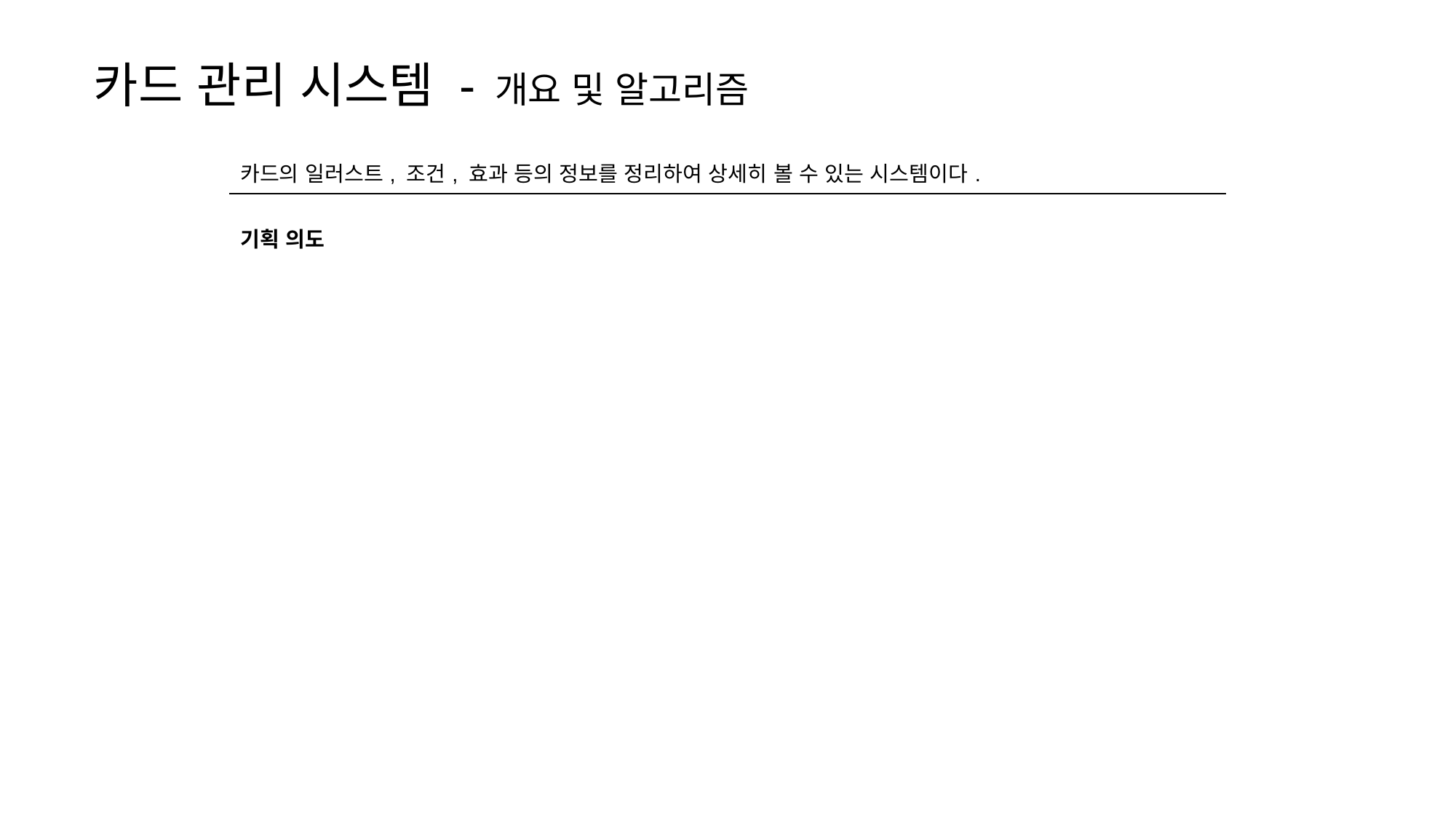

카드 관리 시스템 - 개요 및 알고리즘
| 카드의 일러스트, 조건, 효과 등의 정보를 정리하여 상세히 볼 수 있는 시스템이다. |
| --- |
| 기획 의도 |
|  |